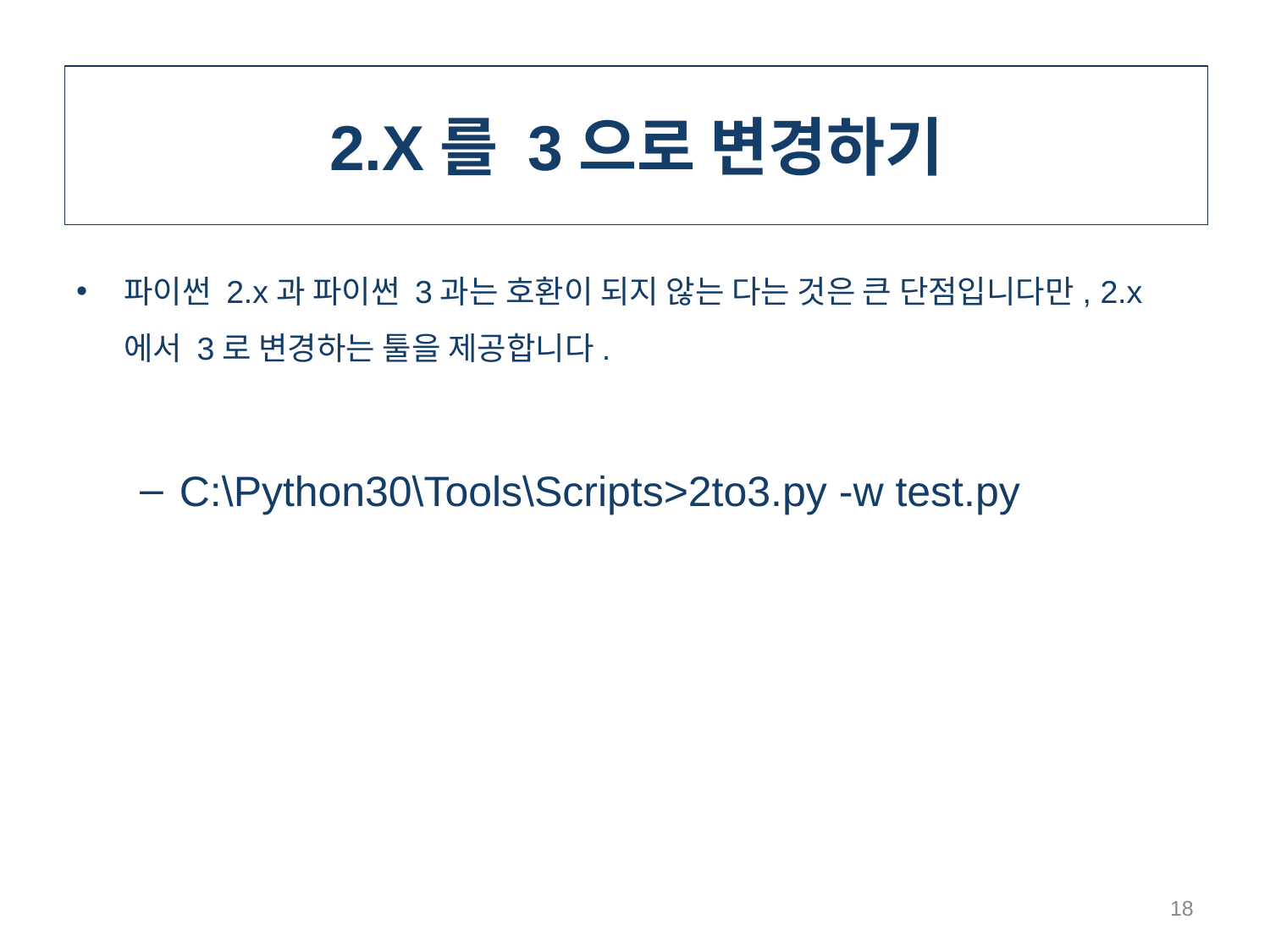

# 2.X를 3으로 변경하기
파이썬 2.x과 파이썬 3과는 호환이 되지 않는 다는 것은 큰 단점입니다만, 2.x에서 3로 변경하는 툴을 제공합니다.

C:\Python30\Tools\Scripts>2to3.py -w test.py
18